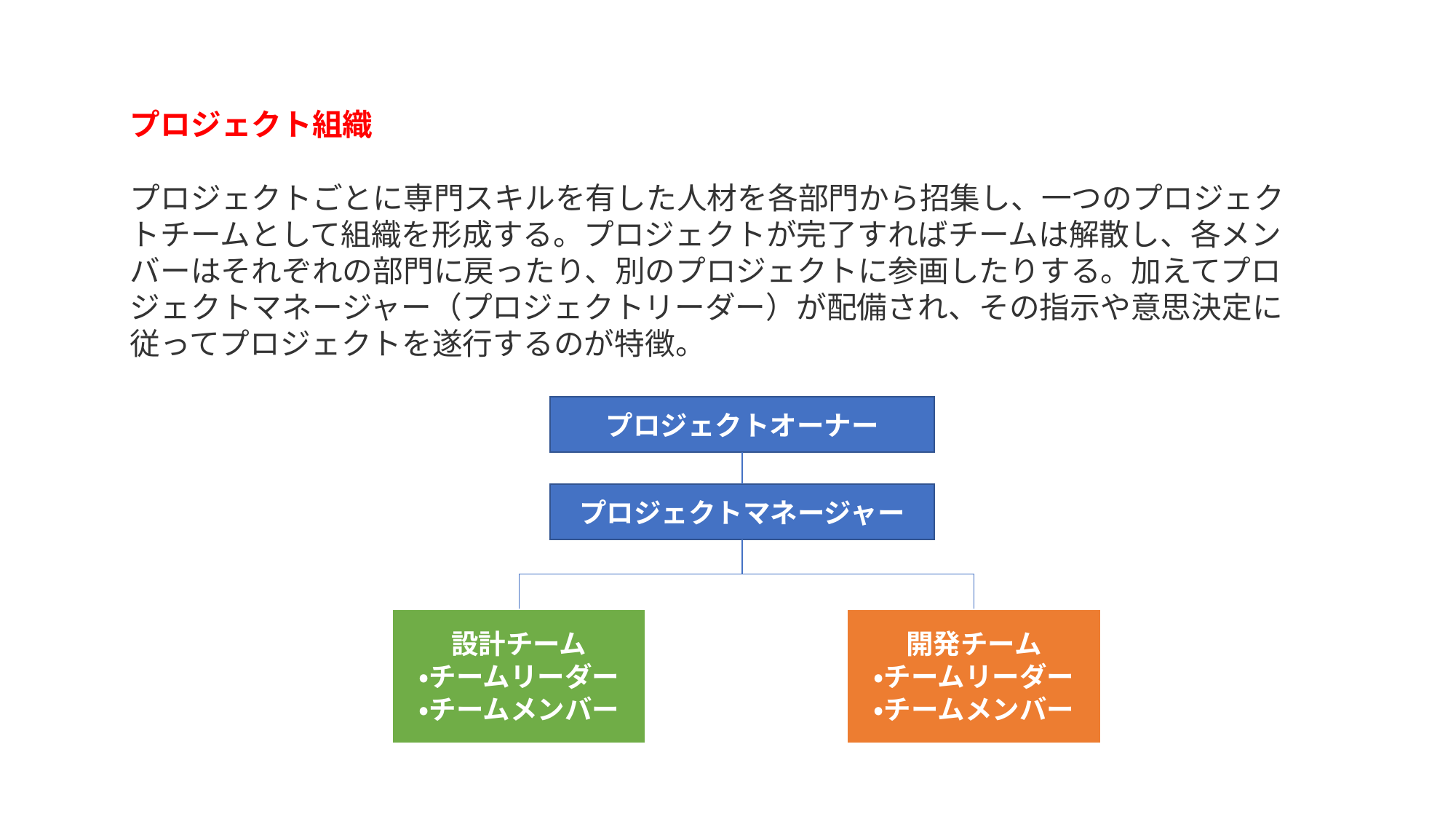

プロジェクト組織

プロジェクトごとに専門スキルを有した人材を各部門から招集し、一つのプロジェクトチームとして組織を形成する。プロジェクトが完了すればチームは解散し、各メンバーはそれぞれの部門に戻ったり、別のプロジェクトに参画したりする。加えてプロジェクトマネージャー（プロジェクトリーダー）が配備され、その指示や意思決定に従ってプロジェクトを遂行するのが特徴。
プロジェクトオーナー
プロジェクトマネージャー
開発チーム
・チームリーダー
・チームメンバー
設計チーム
・チームリーダー
・チームメンバー